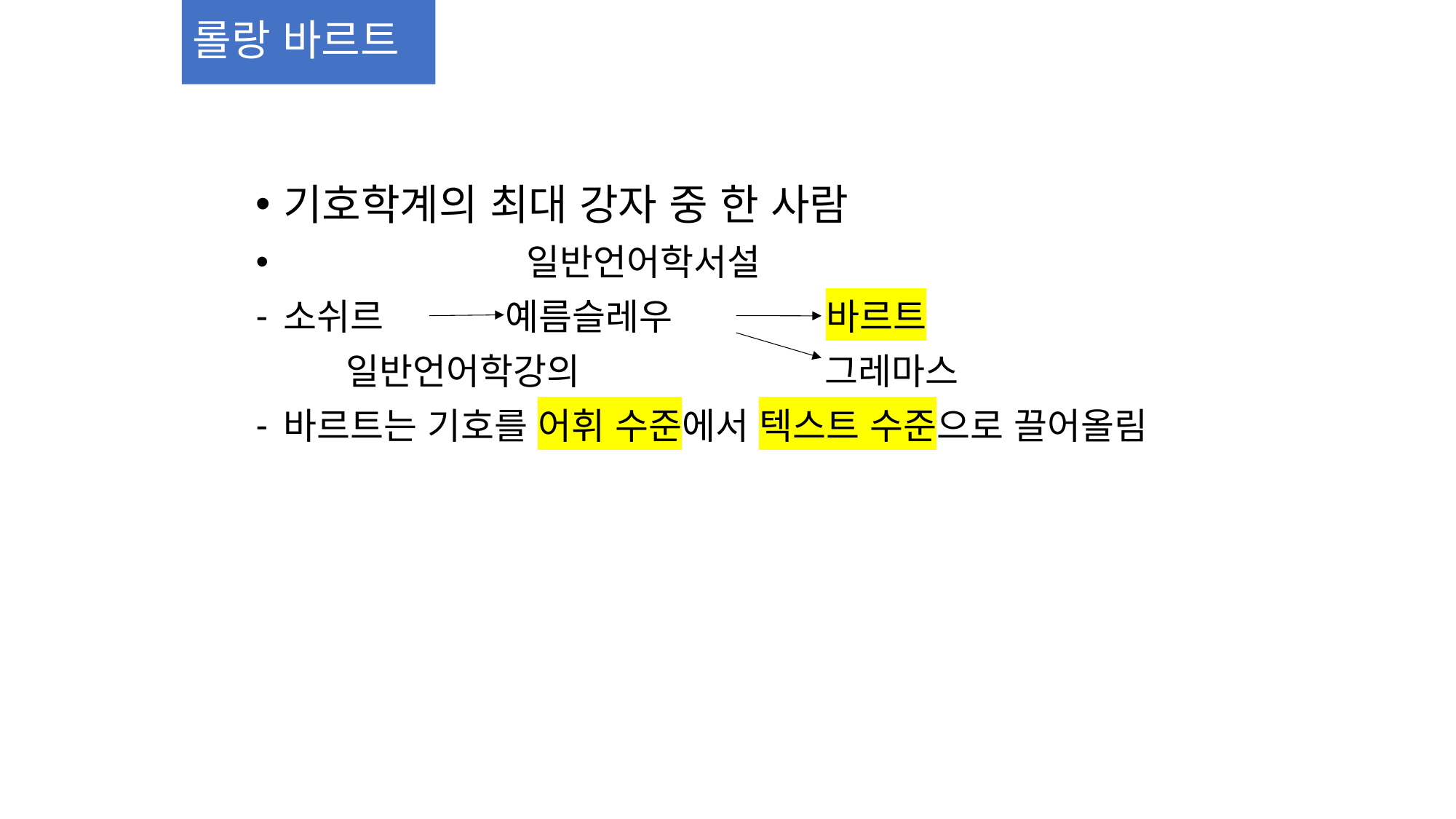

# 롤랑 바르트
기호학계의 최대 강자 중 한 사람
                       일반언어학서설
소쉬르            예름슬레우               바르트
        일반언어학강의                        그레마스
바르트는 기호를 어휘 수준에서 텍스트 수준으로 끌어올림